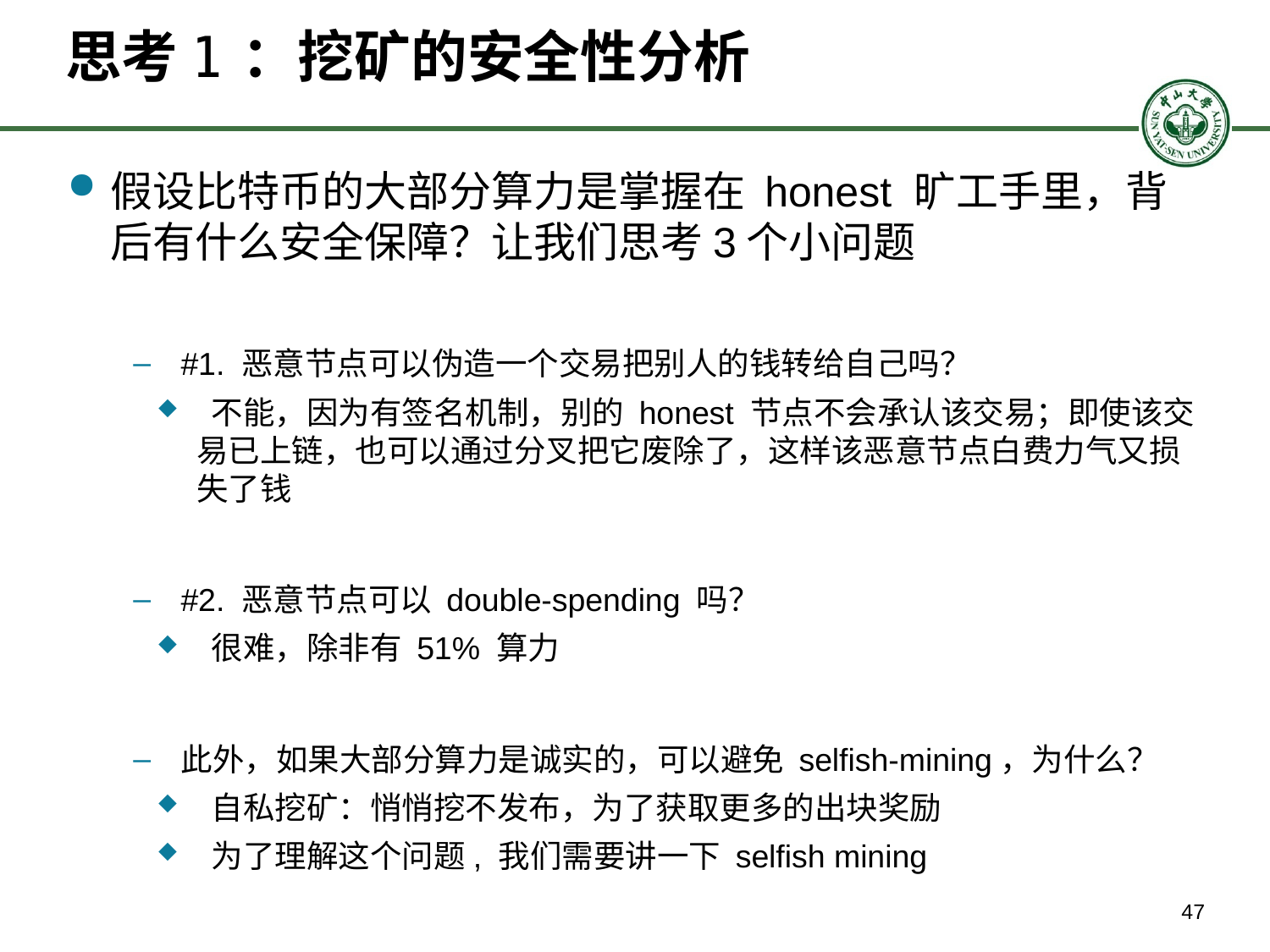

# 思考1：挖矿的安全性分析
假设比特币的大部分算力是掌握在 honest 旷工手里，背后有什么安全保障？让我们思考3个小问题

#1. 恶意节点可以伪造一个交易把别人的钱转给自己吗？
 不能，因为有签名机制，别的 honest 节点不会承认该交易；即使该交易已上链，也可以通过分叉把它废除了，这样该恶意节点白费力气又损失了钱

#2. 恶意节点可以 double-spending 吗？
 很难，除非有 51% 算力

此外，如果大部分算力是诚实的，可以避免 selfish-mining，为什么？
 自私挖矿：悄悄挖不发布，为了获取更多的出块奖励
 为了理解这个问题, 我们需要讲一下 selfish mining